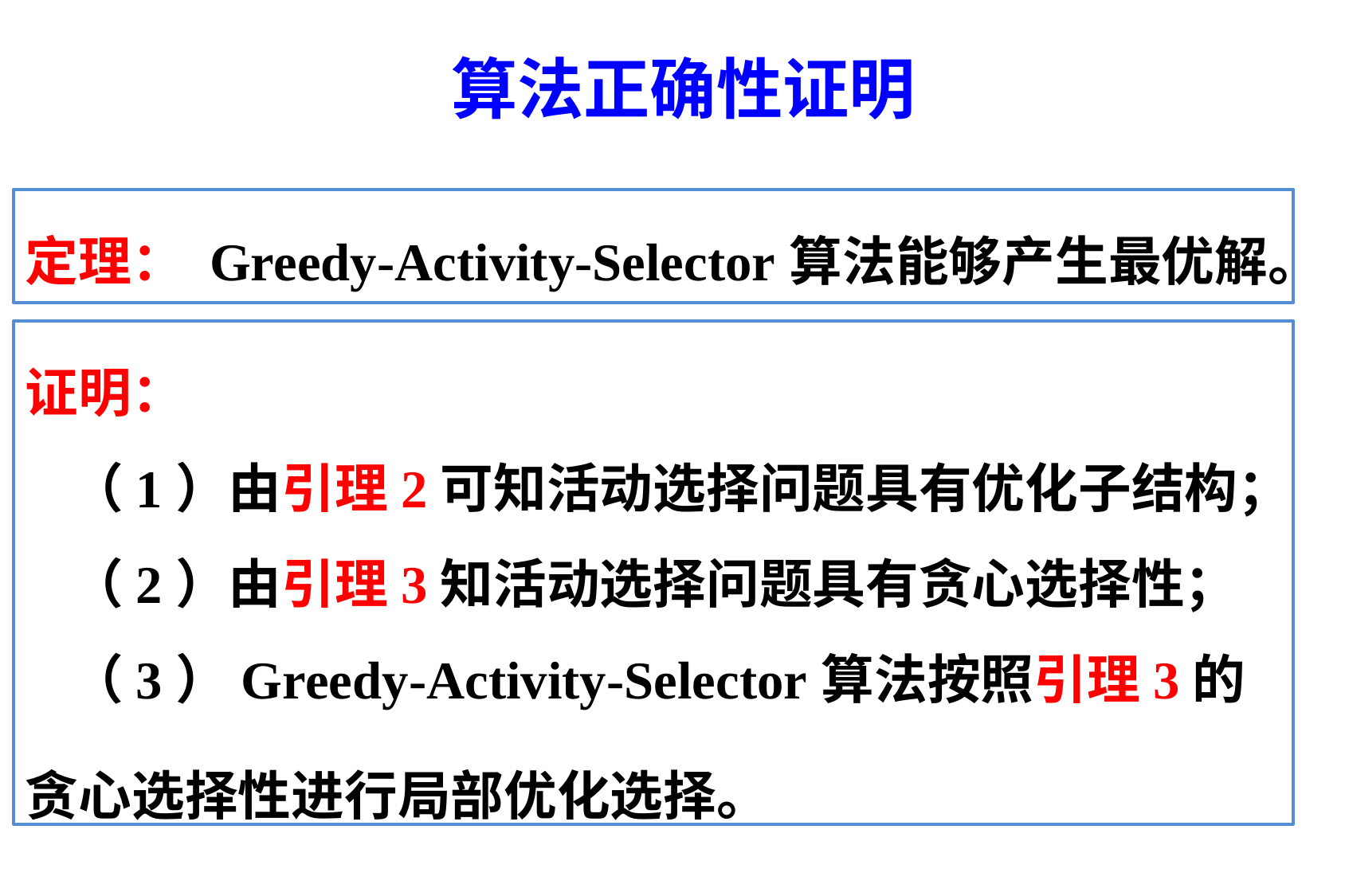

算法正确性证明
定理： Greedy-Activity-Selector算法能够产生最优解。
证明：
（1）由引理2可知活动选择问题具有优化子结构；
（2）由引理3知活动选择问题具有贪心选择性；
（3）Greedy-Activity-Selector算法按照引理3的贪心选择性进行局部优化选择。